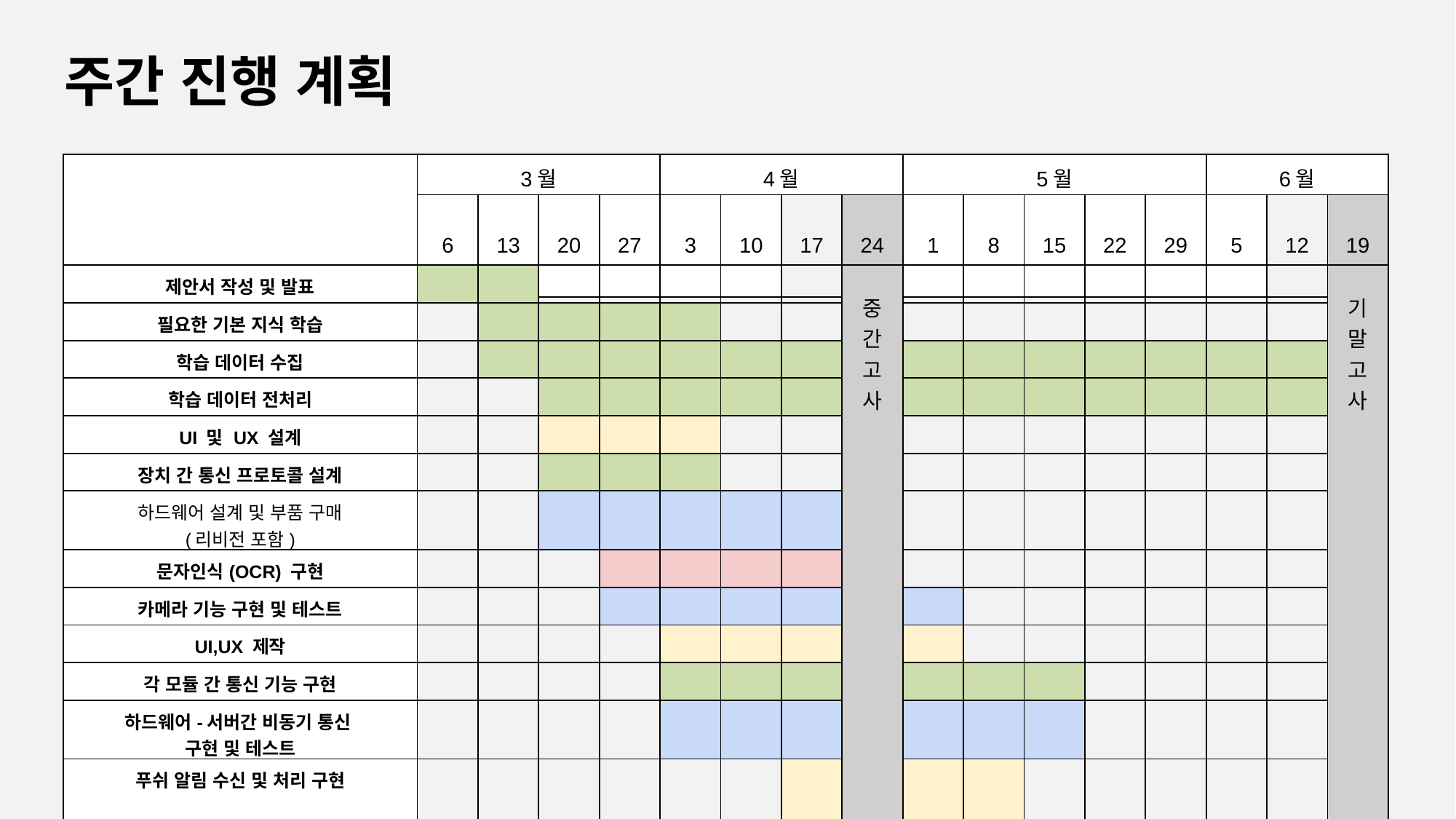

주간 진행 계획
|  | 3월 |  |  |  | 4월 |  |  |  | 5월 |  |  |  |  | 6월 |  |  |
| --- | --- | --- | --- | --- | --- | --- | --- | --- | --- | --- | --- | --- | --- | --- | --- | --- |
|  | 6 | 13 | 20 | 27 | 3 | 10 | 17 | 24 | 1 | 8 | 15 | 22 | 29 | 5 | 12 | 19 |

| 제안서 작성 및 발표 |  |  |  |  |  |  |  | 중 간 고 사 |  |  |  |  |  |  |  | 기 말 고 사 |
| --- | --- | --- | --- | --- | --- | --- | --- | --- | --- | --- | --- | --- | --- | --- | --- | --- |
| 필요한 기본 지식 학습 |  |  |  |  |  |  |  |  |  |  |  |  |  |  |  |  |
| 학습 데이터 수집 |  |  |  |  |  |  |  |  |  |  |  |  |  |  |  |  |
| 학습 데이터 전처리 |  |  |  |  |  |  |  |  |  |  |  |  |  |  |  |  |
| UI 및 UX 설계 |  |  |  |  |  |  |  |  |  |  |  |  |  |  |  |  |
| 장치 간 통신 프로토콜 설계 |  |  |  |  |  |  |  |  |  |  |  |  |  |  |  |  |
| 하드웨어 설계 및 부품 구매 (리비전 포함) |  |  |  |  |  |  |  |  |  |  |  |  |  |  |  |  |
| 문자인식(OCR) 구현 |  |  |  |  |  |  |  |  |  |  |  |  |  |  |  |  |
| 카메라 기능 구현 및 테스트 |  |  |  |  |  |  |  |  |  |  |  |  |  |  |  |  |
| UI,UX 제작 |  |  |  |  |  |  |  |  |  |  |  |  |  |  |  |  |
| 각 모듈 간 통신 기능 구현 |  |  |  |  |  |  |  |  |  |  |  |  |  |  |  |  |
| 하드웨어-서버간 비동기 통신 구현 및 테스트 |  |  |  |  |  |  |  |  |  |  |  |  |  |  |  |  |
| 푸쉬 알림 수신 및 처리 구현 |  |  |  |  |  |  |  |  |  |  |  |  |  |  |  |  |